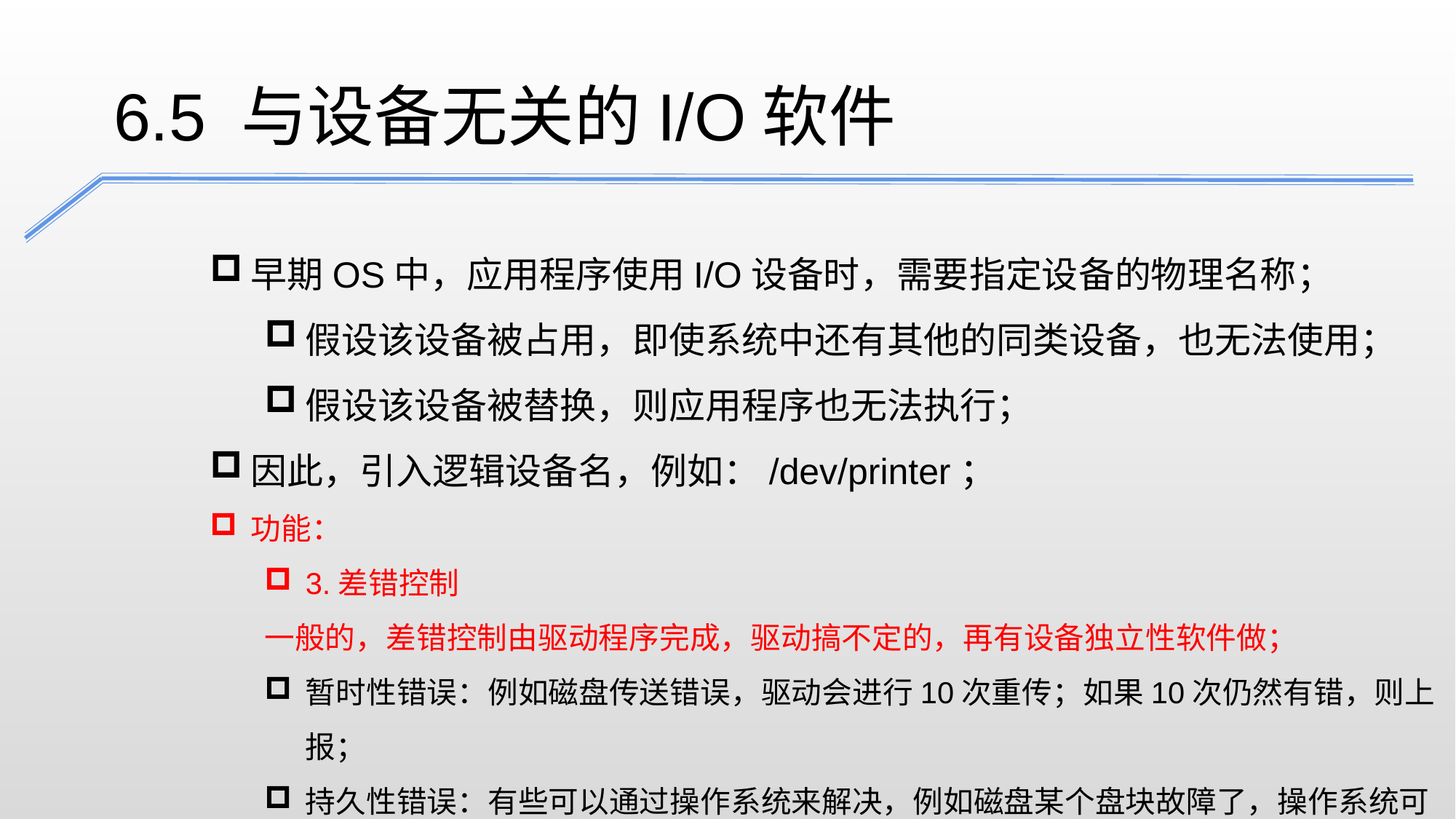

6.5 与设备无关的I/O软件
早期OS中，应用程序使用I/O设备时，需要指定设备的物理名称；
假设该设备被占用，即使系统中还有其他的同类设备，也无法使用；
假设该设备被替换，则应用程序也无法执行；
因此，引入逻辑设备名，例如：/dev/printer；
功能：
3.差错控制
一般的，差错控制由驱动程序完成，驱动搞不定的，再有设备独立性软件做；
暂时性错误：例如磁盘传送错误，驱动会进行10次重传；如果10次仍然有错，则上报；
持久性错误：有些可以通过操作系统来解决，例如磁盘某个盘块故障了，操作系统可以默认其失效，以后不使用；